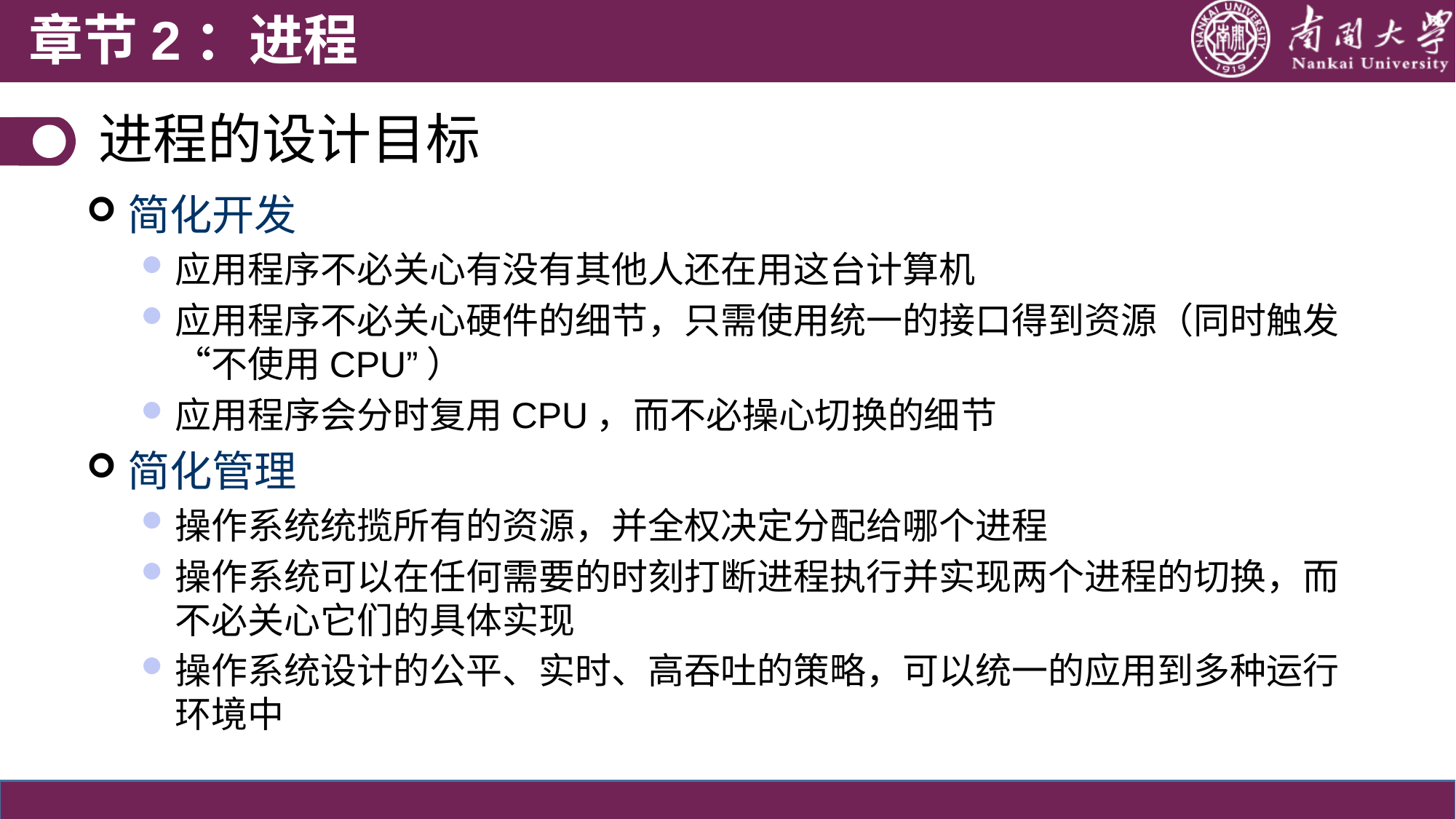

章节2：进程
进程的设计目标

简化开发
应用程序不必关心有没有其他人还在用这台计算机
应用程序不必关心硬件的细节，只需使用统一的接口得到资源（同时触发“不使用CPU”）
应用程序会分时复用CPU，而不必操心切换的细节
简化管理
操作系统统揽所有的资源，并全权决定分配给哪个进程
操作系统可以在任何需要的时刻打断进程执行并实现两个进程的切换，而不必关心它们的具体实现
操作系统设计的公平、实时、高吞吐的策略，可以统一的应用到多种运行环境中